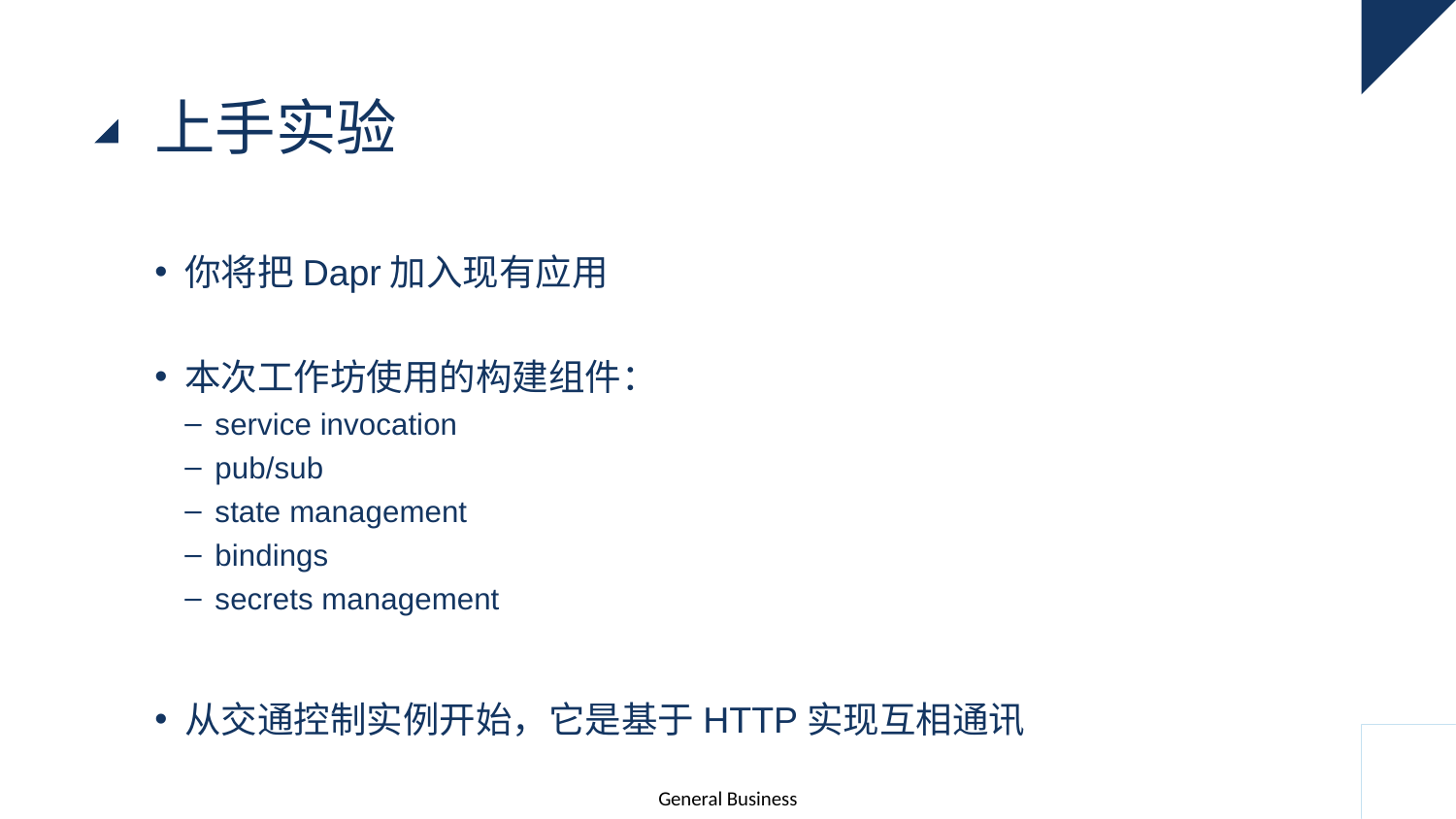

# 上手实验
你将把Dapr加入现有应用

本次工作坊使用的构建组件：
service invocation
pub/sub
state management
bindings
secrets management

从交通控制实例开始，它是基于HTTP实现互相通讯